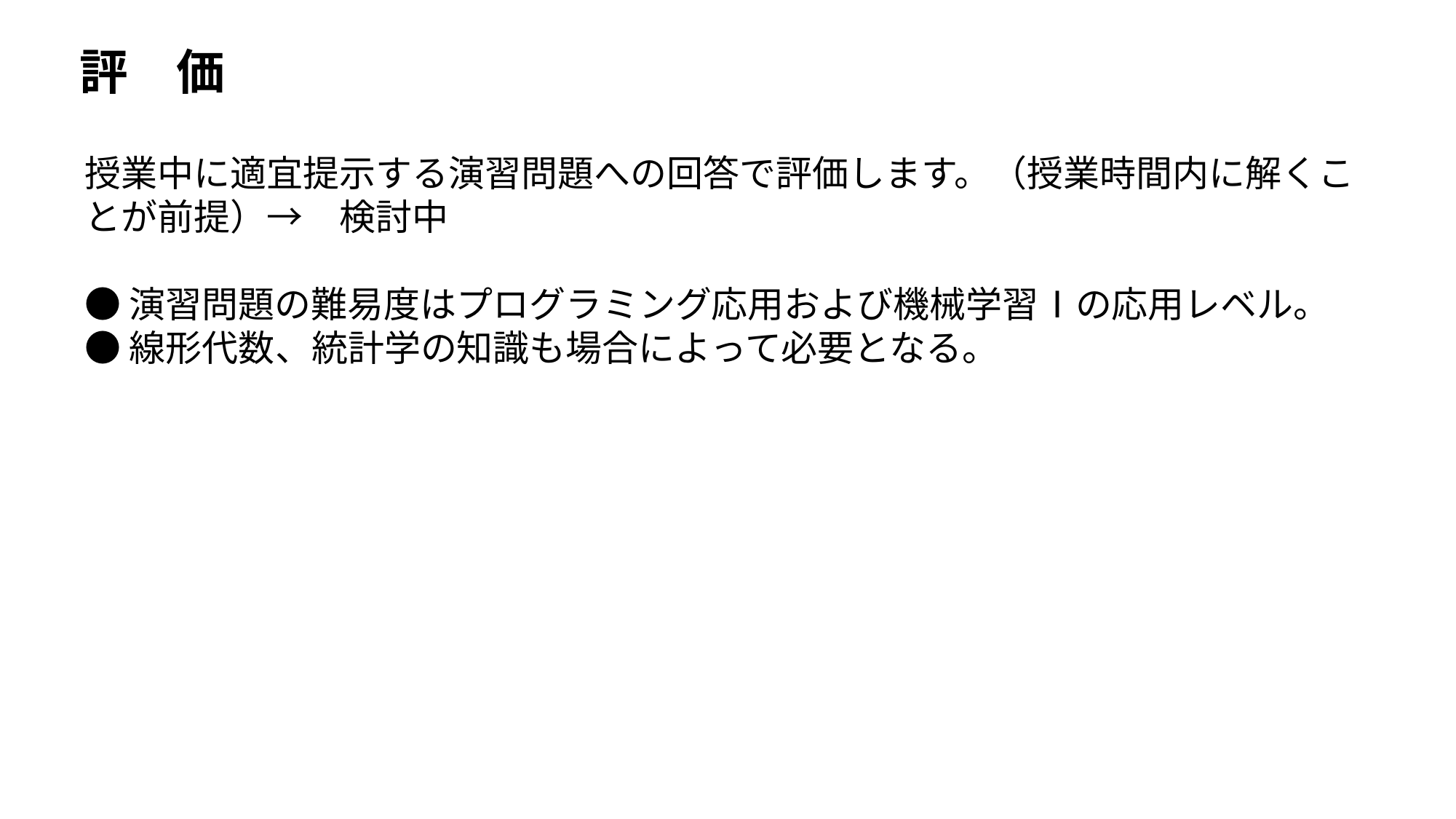

評　価
授業中に適宜提示する演習問題への回答で評価します。（授業時間内に解くことが前提）→　検討中

●演習問題の難易度はプログラミング応用および機械学習Ⅰの応用レベル。
●線形代数、統計学の知識も場合によって必要となる。